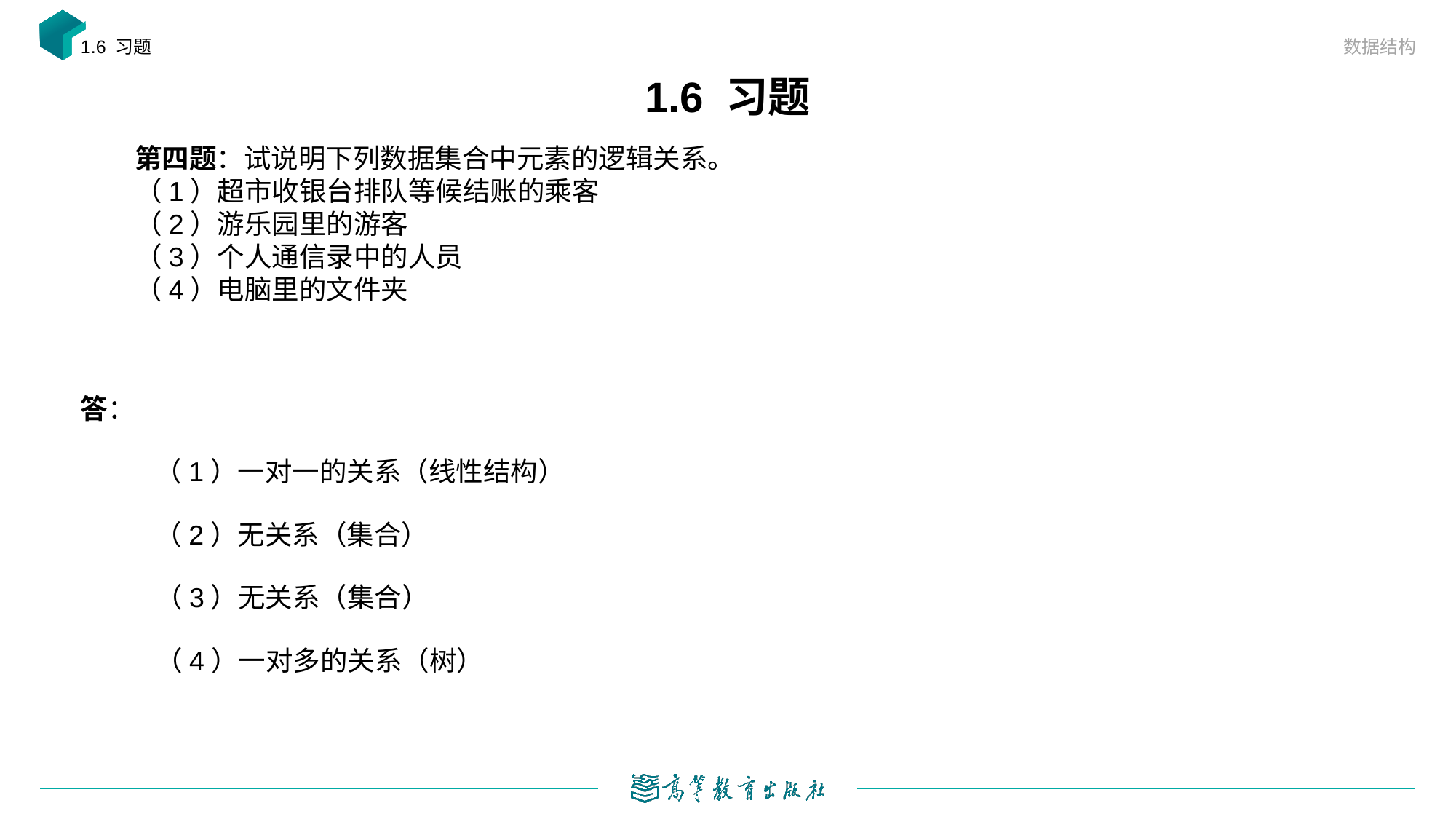

数据结构
1.6 习题
# 1.6 习题
第四题：试说明下列数据集合中元素的逻辑关系。
（1）超市收银台排队等候结账的乘客
（2）游乐园里的游客
（3）个人通信录中的人员
（4）电脑里的文件夹

答：
（1）一对一的关系（线性结构）
（2）无关系（集合）
（3）无关系（集合）
（4）一对多的关系（树）